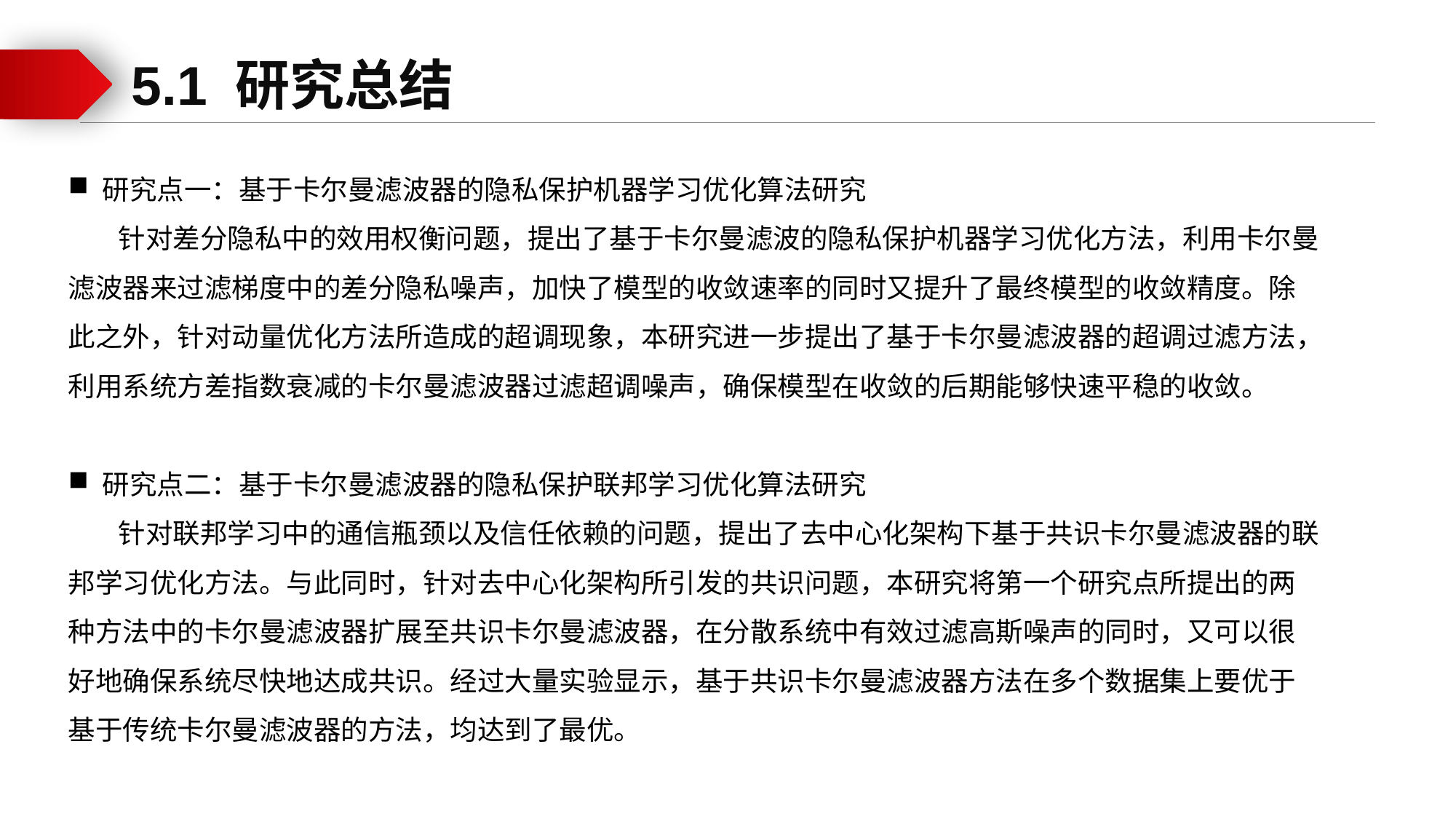

5.1 研究总结
研究点一：基于卡尔曼滤波器的隐私保护机器学习优化算法研究
       针对差分隐私中的效用权衡问题，提出了基于卡尔曼滤波的隐私保护机器学习优化方法，利用卡尔曼滤波器来过滤梯度中的差分隐私噪声，加快了模型的收敛速率的同时又提升了最终模型的收敛精度。除此之外，针对动量优化方法所造成的超调现象，本研究进一步提出了基于卡尔曼滤波器的超调过滤方法，利用系统方差指数衰减的卡尔曼滤波器过滤超调噪声，确保模型在收敛的后期能够快速平稳的收敛。

研究点二：基于卡尔曼滤波器的隐私保护联邦学习优化算法研究
       针对联邦学习中的通信瓶颈以及信任依赖的问题，提出了去中心化架构下基于共识卡尔曼滤波器的联邦学习优化方法。与此同时，针对去中心化架构所引发的共识问题，本研究将第一个研究点所提出的两种方法中的卡尔曼滤波器扩展至共识卡尔曼滤波器，在分散系统中有效过滤高斯噪声的同时，又可以很好地确保系统尽快地达成共识。经过大量实验显示，基于共识卡尔曼滤波器方法在多个数据集上要优于基于传统卡尔曼滤波器的方法，均达到了最优。